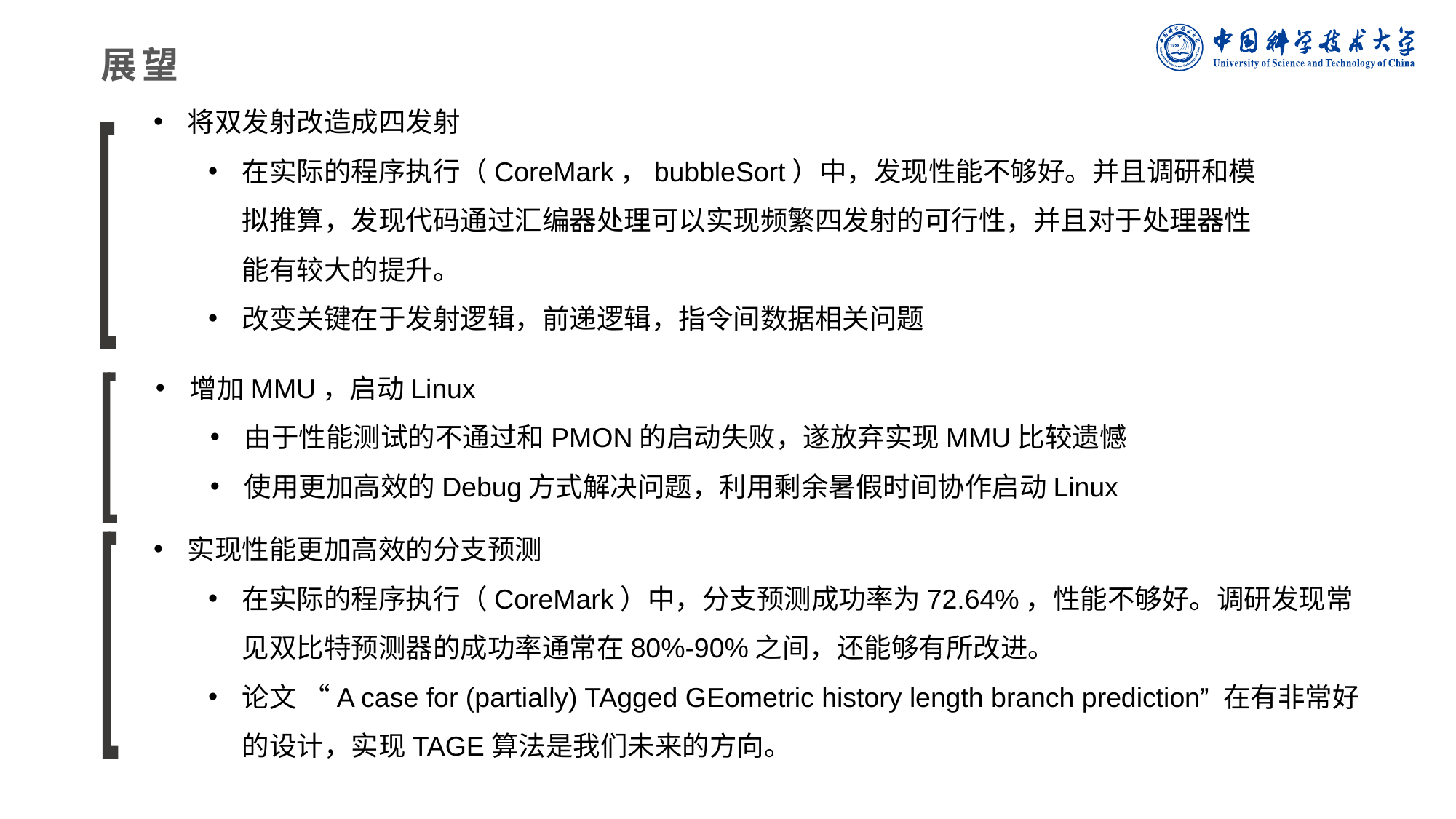

展望
将双发射改造成四发射
在实际的程序执行（CoreMark，bubbleSort）中，发现性能不够好。并且调研和模拟推算，发现代码通过汇编器处理可以实现频繁四发射的可行性，并且对于处理器性能有较大的提升。
改变关键在于发射逻辑，前递逻辑，指令间数据相关问题

增加MMU，启动Linux
由于性能测试的不通过和PMON的启动失败，遂放弃实现MMU比较遗憾
使用更加高效的Debug方式解决问题，利用剩余暑假时间协作启动Linux

实现性能更加高效的分支预测
在实际的程序执行（CoreMark）中，分支预测成功率为72.64%，性能不够好。调研发现常见双比特预测器的成功率通常在80%-90%之间，还能够有所改进。
论文 “A case for (partially) TAgged GEometric history length branch prediction” 在有非常好的设计，实现TAGE算法是我们未来的方向。

26